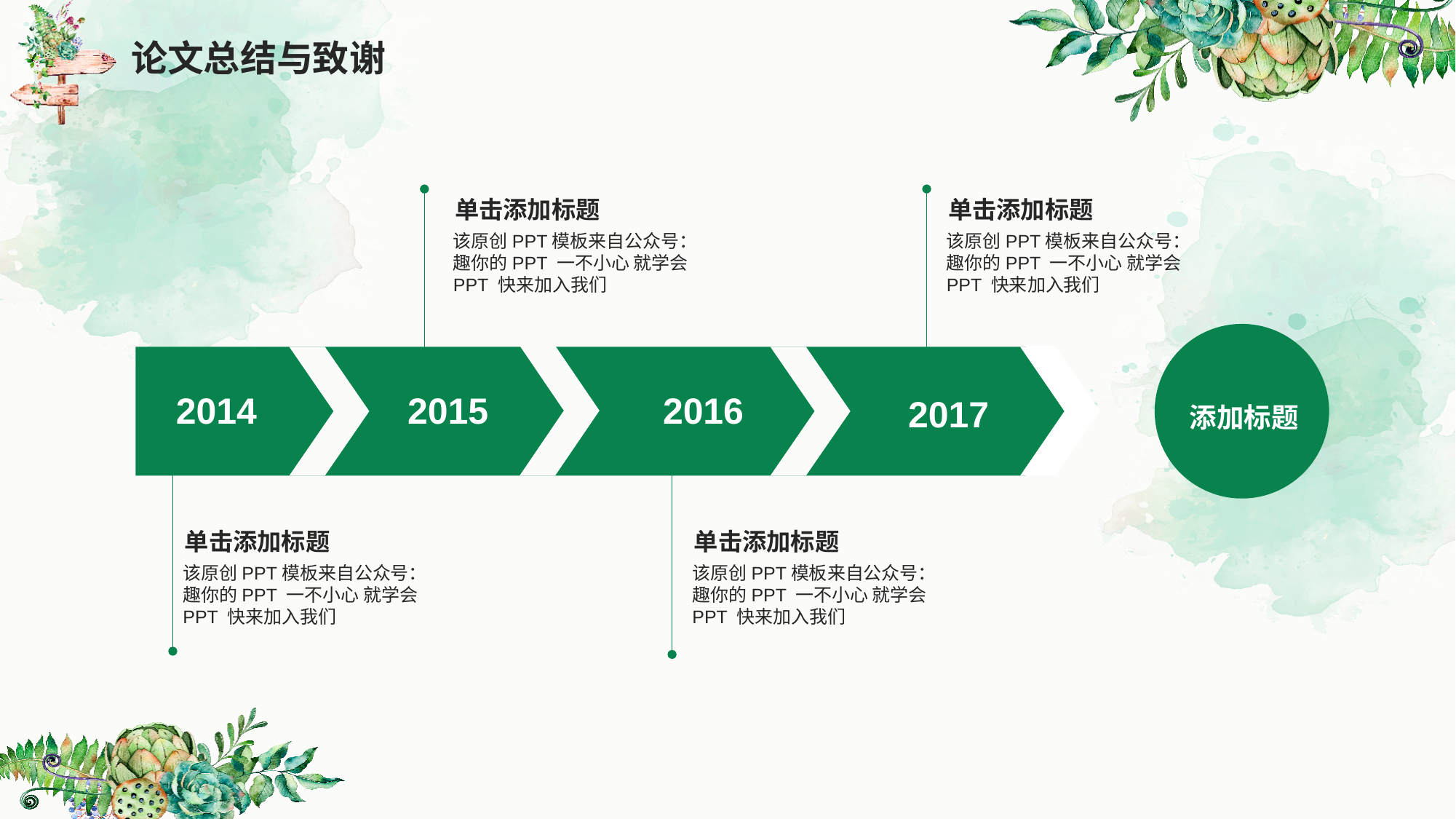

论文总结与致谢
单击添加标题
单击添加标题
该原创PPT模板来自公众号：趣你的PPT 一不小心 就学会PPT 快来加入我们
该原创PPT模板来自公众号：趣你的PPT 一不小心 就学会PPT 快来加入我们

添加标题
2014
2015
2016
2017
单击添加标题
单击添加标题
该原创PPT模板来自公众号：趣你的PPT 一不小心 就学会PPT 快来加入我们
该原创PPT模板来自公众号：趣你的PPT 一不小心 就学会PPT 快来加入我们